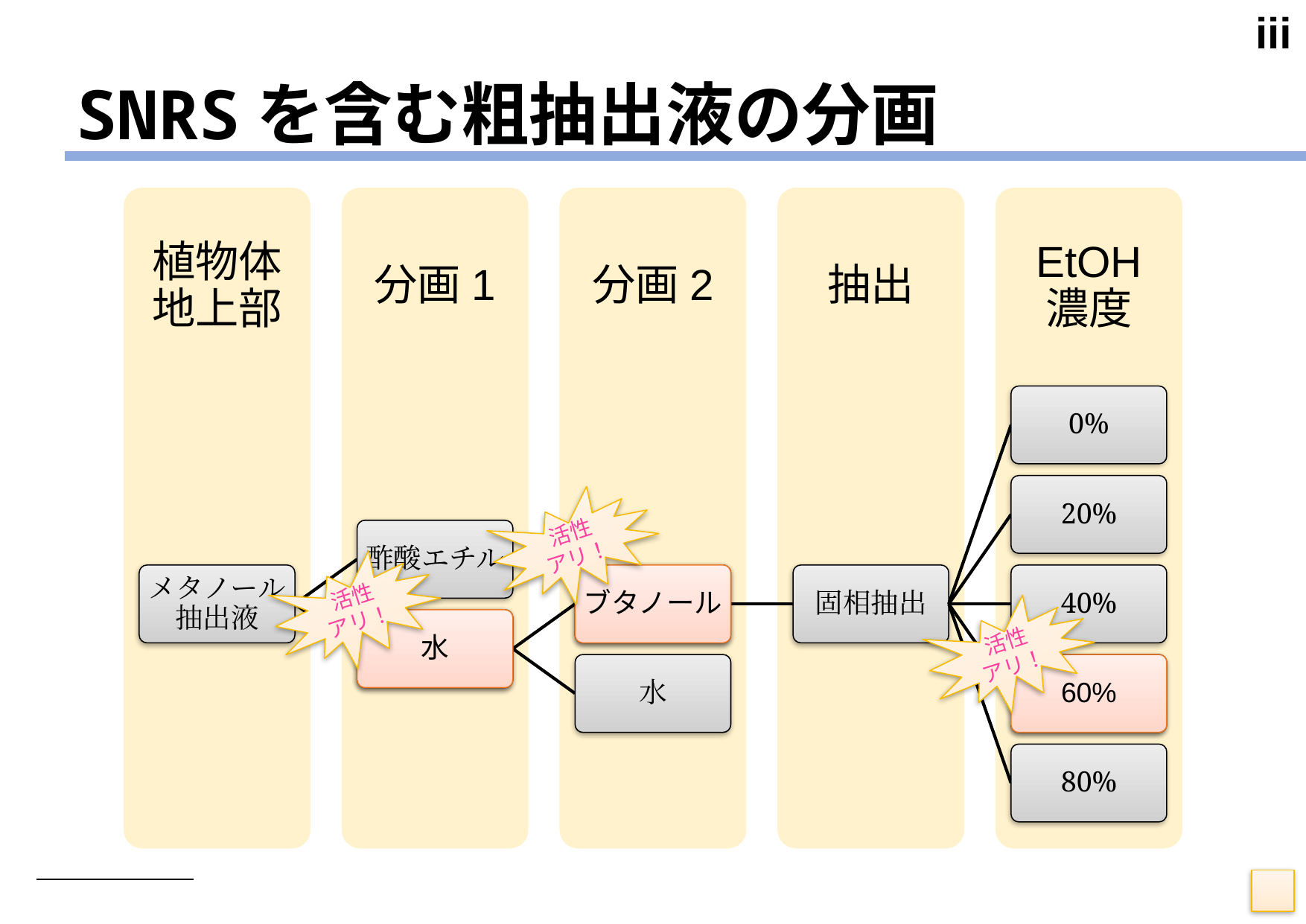

iii
# SNRSを含む粗抽出液の分画
植物体 地上部
分画1
分画2
抽出
EtOH 濃度
0%
20%
活性
アリ！

酢酸エチル
活性
アリ！

メタノール抽出液
ブタノール
ブタノール
固相抽出
40%

活性
アリ！

水
水

60%
水
60%

80%